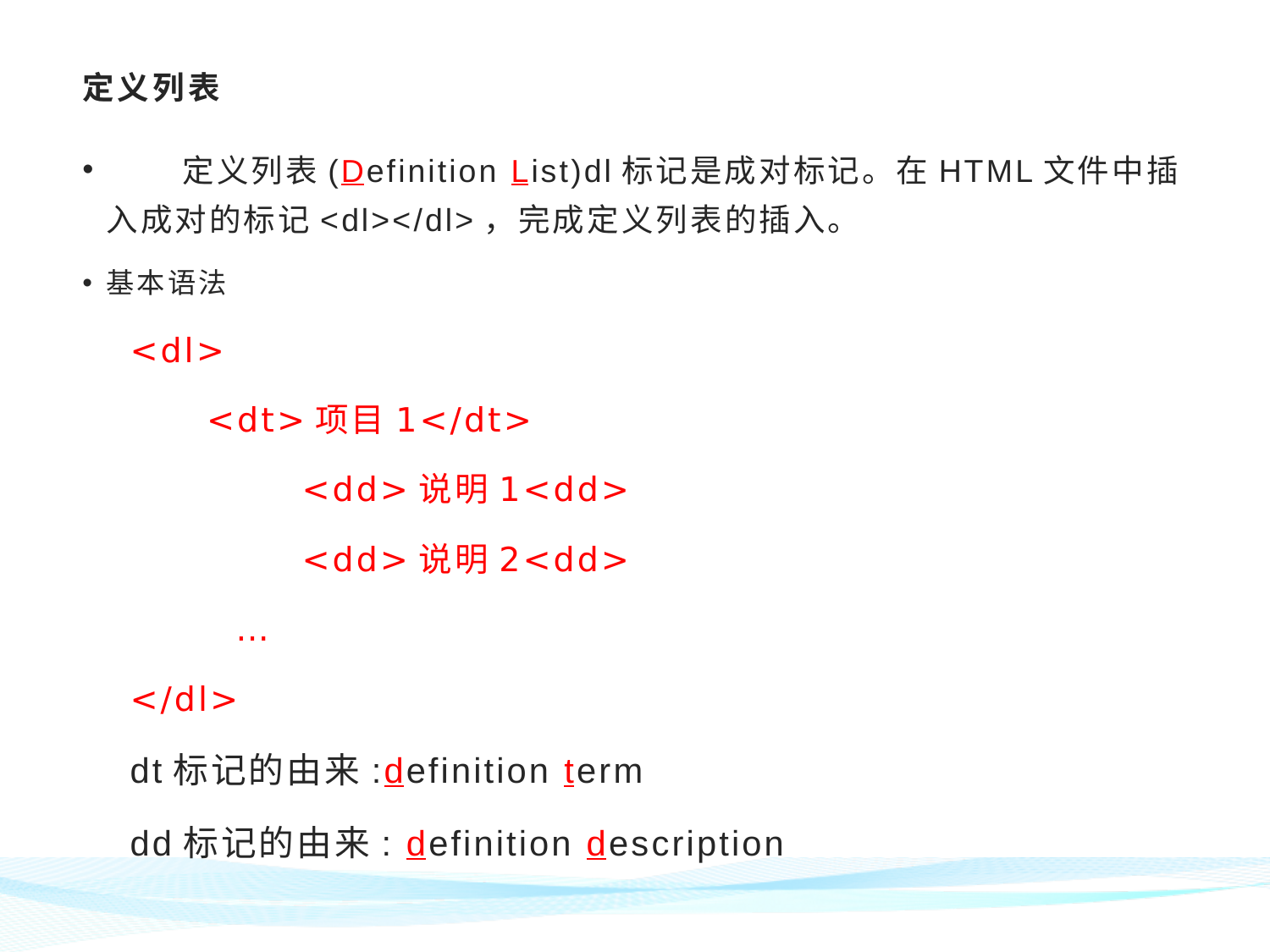

# 定义列表
       定义列表(Definition List)dl标记是成对标记。在HTML文件中插入成对的标记<dl></dl>，完成定义列表的插入。
基本语法
<dl>
	    <dt>项目1</dt>
             <dd>说明1<dd>
             <dd>说明2<dd>
        …
</dl>
dt标记的由来:definition term
dd标记的由来: definition description